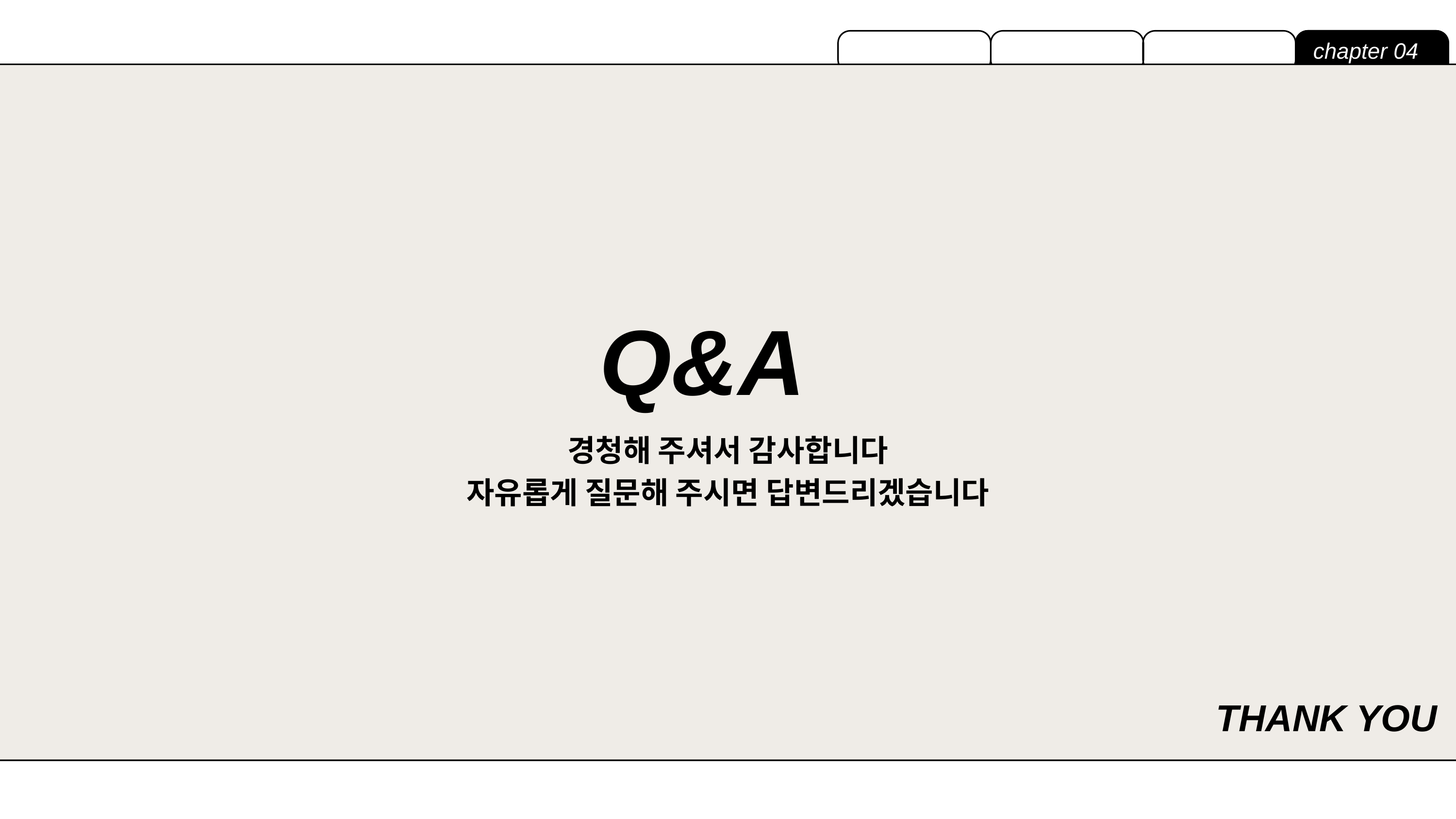

chapter 04

Q&A
경청해 주셔서 감사합니다
자유롭게 질문해 주시면 답변드리겠습니다
THANK YOU